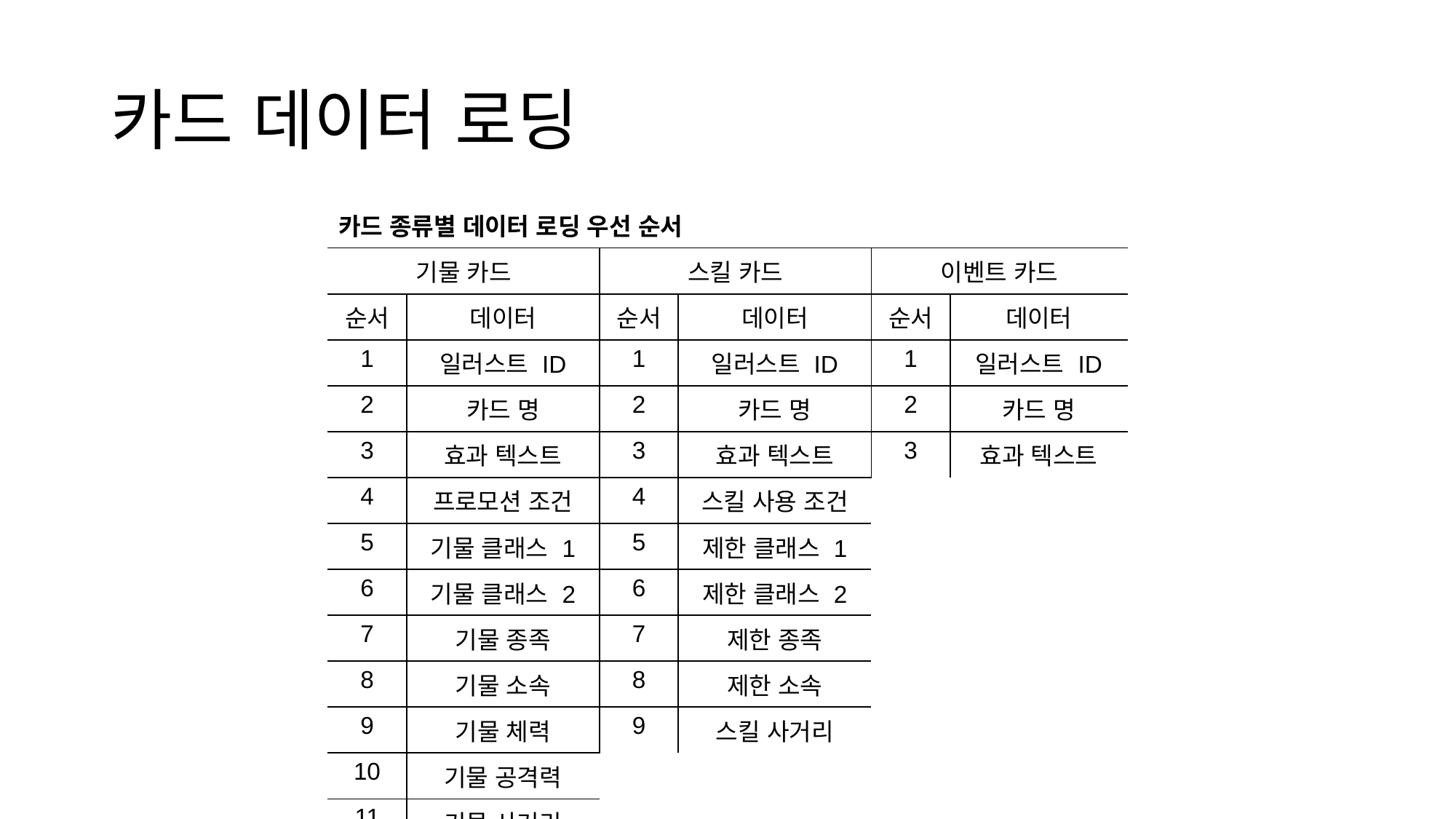

# 카드 데이터 로딩
| 카드 종류별 데이터 로딩 우선 순서 |  |  |  |  |  |
| --- | --- | --- | --- | --- | --- |
| 기물 카드 |  | 스킬 카드 |  | 이벤트 카드 |  |
| 순서 | 데이터 | 순서 | 데이터 | 순서 | 데이터 |
| 1 | 일러스트 ID | 1 | 일러스트 ID | 1 | 일러스트 ID |
| 2 | 카드 명 | 2 | 카드 명 | 2 | 카드 명 |
| 3 | 효과 텍스트 | 3 | 효과 텍스트 | 3 | 효과 텍스트 |
| 4 | 프로모션 조건 | 4 | 스킬 사용 조건 |  |  |
| 5 | 기물 클래스 1 | 5 | 제한 클래스 1 |  |  |
| 6 | 기물 클래스 2 | 6 | 제한 클래스 2 |  |  |
| 7 | 기물 종족 | 7 | 제한 종족 |  |  |
| 8 | 기물 소속 | 8 | 제한 소속 |  |  |
| 9 | 기물 체력 | 9 | 스킬 사거리 |  |  |
| 10 | 기물 공격력 |  |  |  |  |
| 11 | 기물 사거리 |  |  |  |  |
| 12 | 기물 이동 속도 |  |  |  |  |